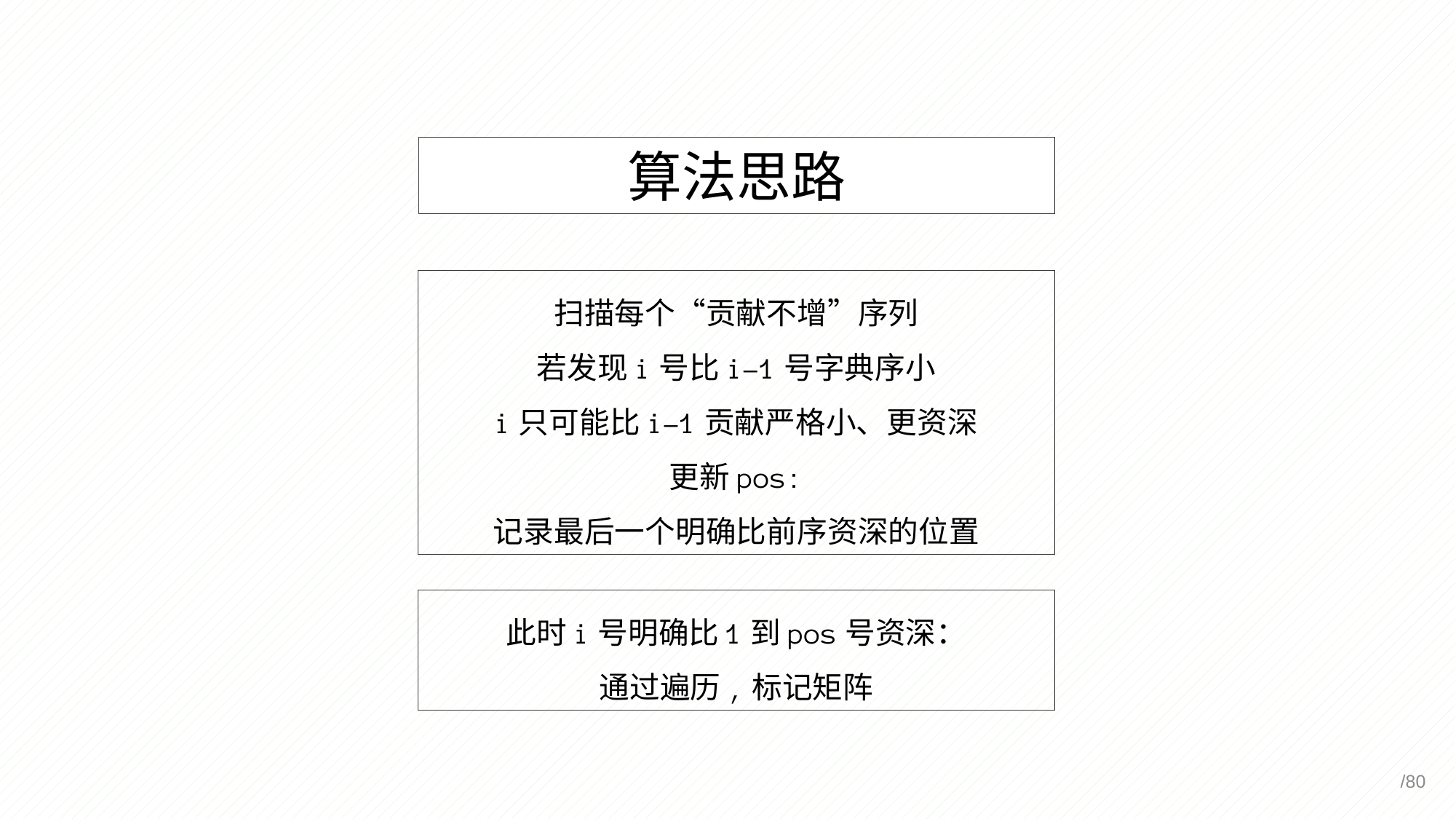

算法思路
扫描每个“贡献不增”序列
若发现i号比i-1号字典序小
i只可能比i-1贡献严格小、更资深
更新pos:
记录最后一个明确比前序资深的位置
此时i号明确比1到pos号资深：
通过遍历,标记矩阵